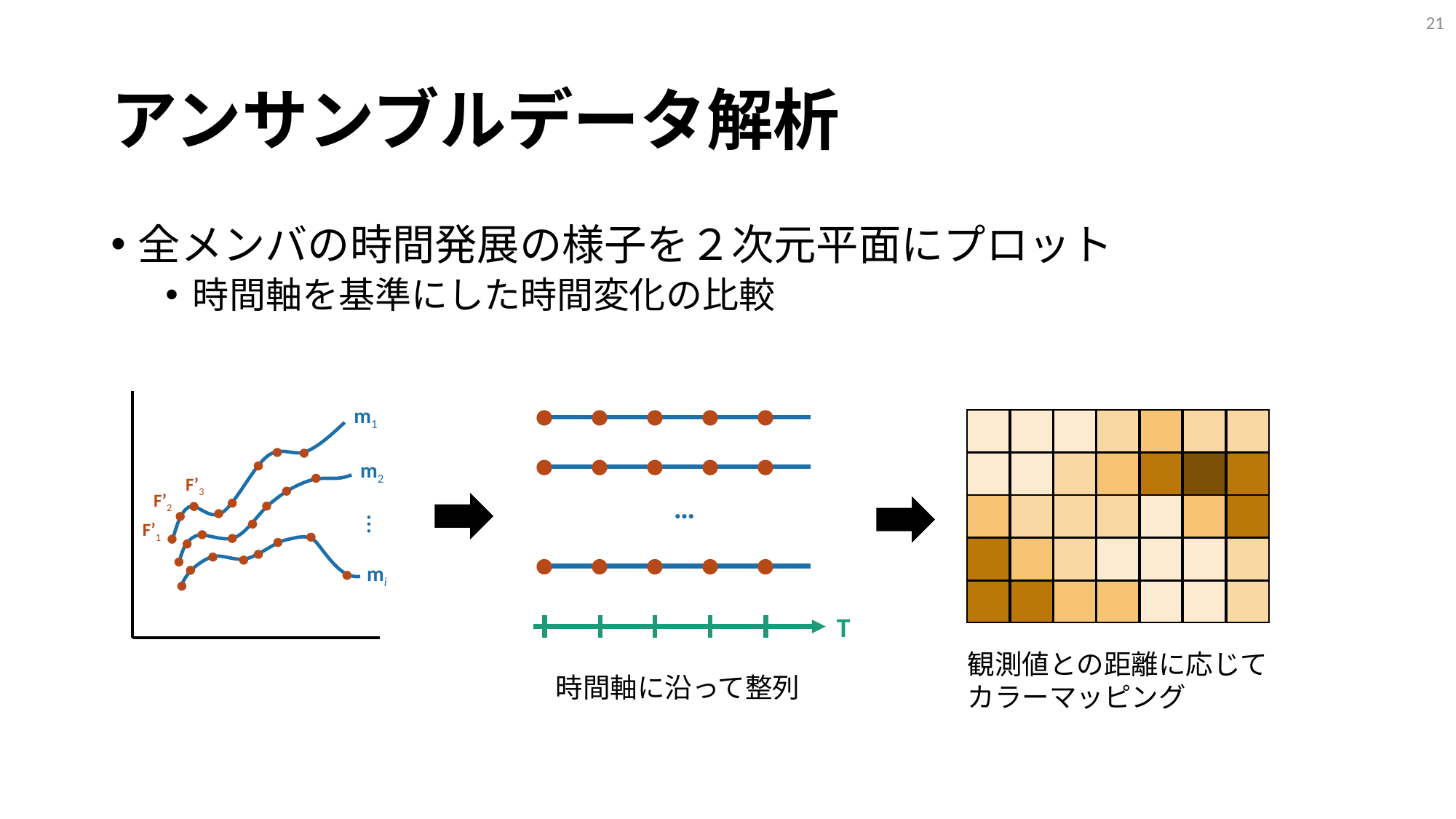

21
# アンサンブルデータ解析
全メンバの時間発展の様子を２次元平面にプロット
時間軸を基準にした時間変化の比較

F’3

F’2

F’1

m1

m2

…

mi

…

T

時間軸に沿って整列

観測値との距離に応じて
カラーマッピング